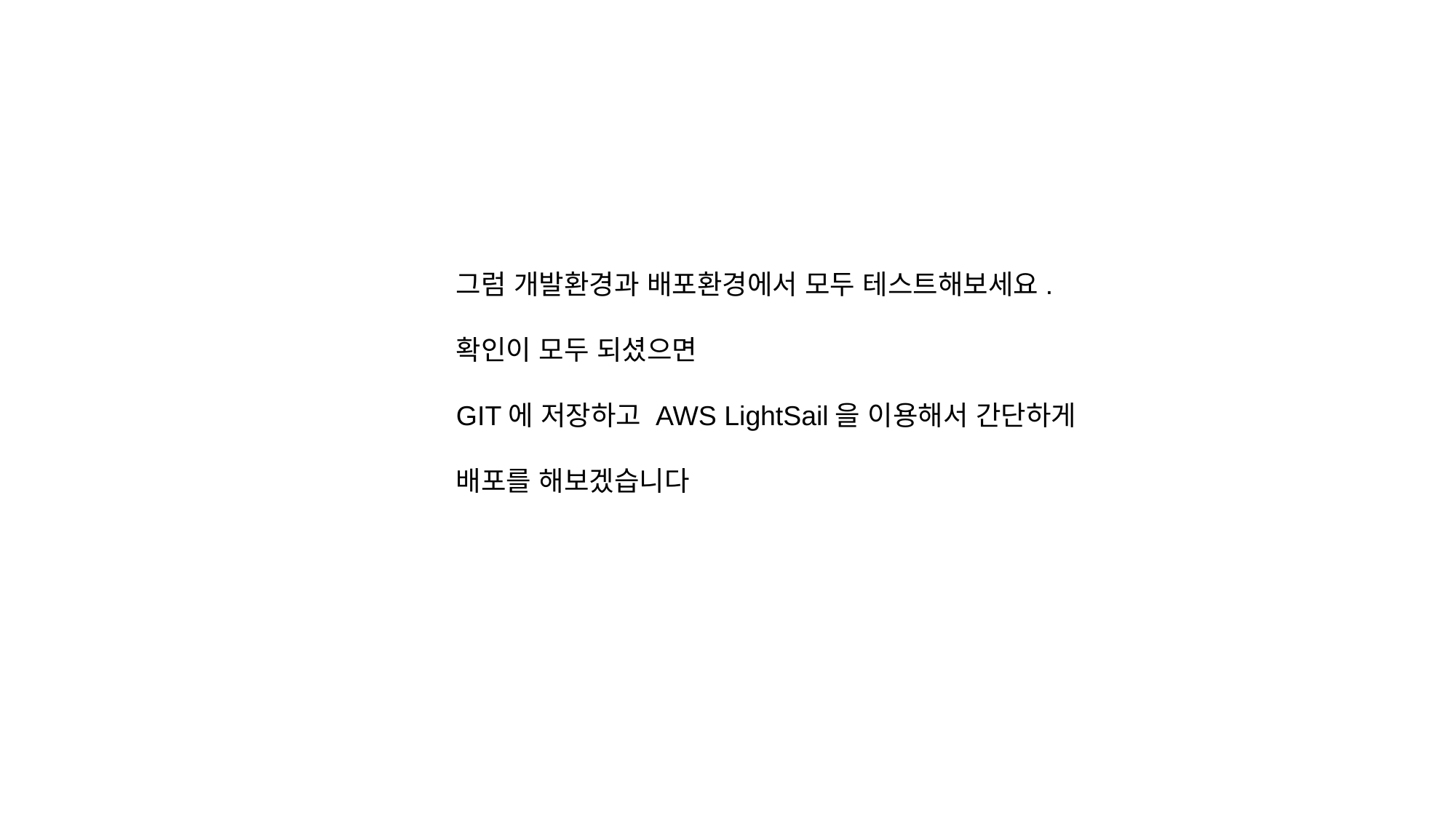

그럼 개발환경과 배포환경에서 모두 테스트해보세요.

확인이 모두 되셨으면

GIT에 저장하고 AWS LightSail을 이용해서 간단하게

배포를 해보겠습니다